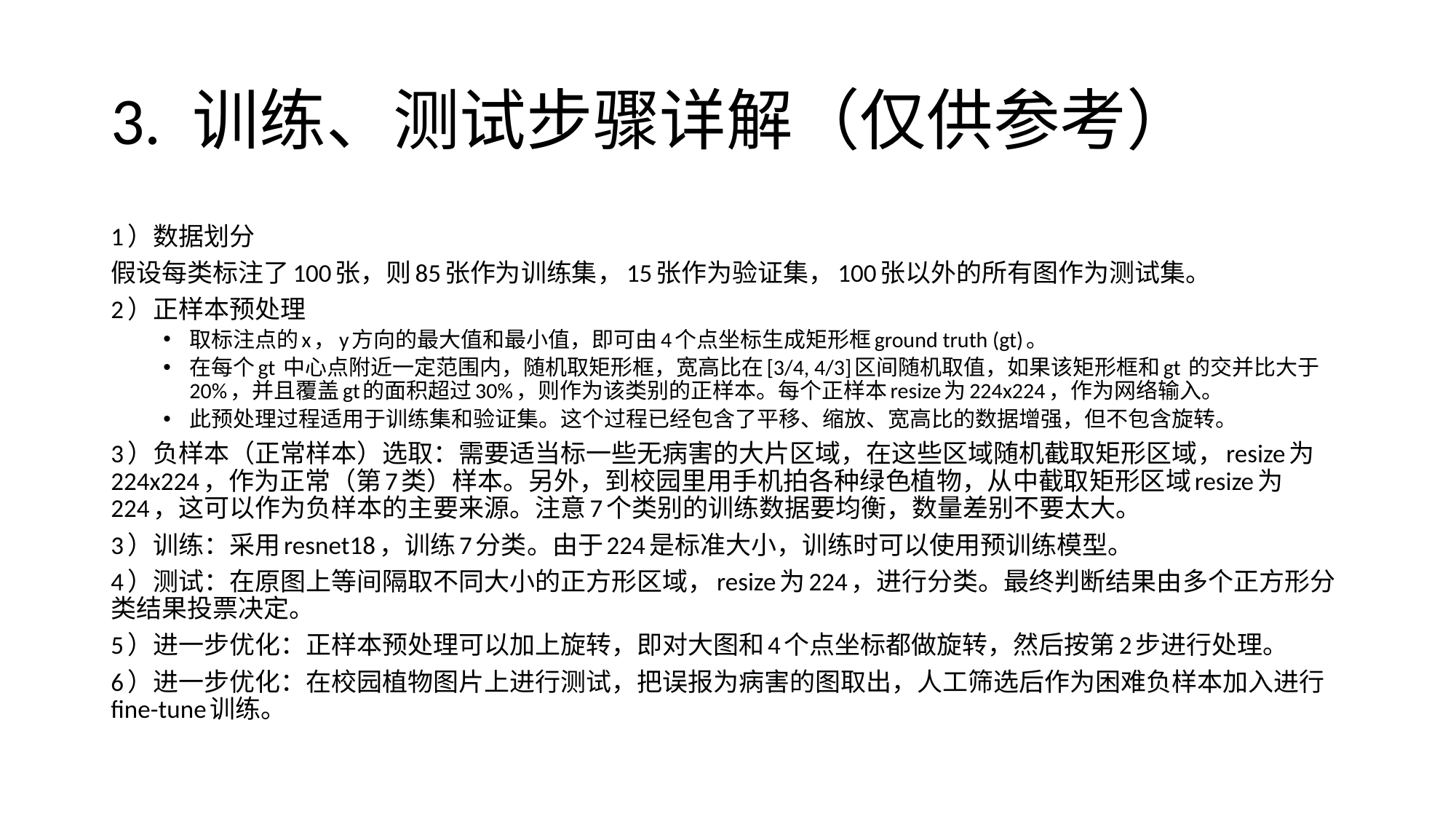

# 3. 训练、测试步骤详解（仅供参考）
1）数据划分
假设每类标注了100张，则85张作为训练集，15张作为验证集，100张以外的所有图作为测试集。
2）正样本预处理
取标注点的x，y方向的最大值和最小值，即可由4个点坐标生成矩形框ground truth (gt)。
在每个gt 中心点附近一定范围内，随机取矩形框，宽高比在[3/4, 4/3]区间随机取值，如果该矩形框和gt 的交并比大于20%，并且覆盖gt的面积超过30%，则作为该类别的正样本。每个正样本resize为224x224，作为网络输入。
此预处理过程适用于训练集和验证集。这个过程已经包含了平移、缩放、宽高比的数据增强，但不包含旋转。
3）负样本（正常样本）选取：需要适当标一些无病害的大片区域，在这些区域随机截取矩形区域，resize为224x224，作为正常（第7类）样本。另外，到校园里用手机拍各种绿色植物，从中截取矩形区域resize为224，这可以作为负样本的主要来源。注意7个类别的训练数据要均衡，数量差别不要太大。
3）训练：采用resnet18，训练7分类。由于224是标准大小，训练时可以使用预训练模型。
4）测试：在原图上等间隔取不同大小的正方形区域，resize为224，进行分类。最终判断结果由多个正方形分类结果投票决定。
5）进一步优化：正样本预处理可以加上旋转，即对大图和4个点坐标都做旋转，然后按第2步进行处理。
6）进一步优化：在校园植物图片上进行测试，把误报为病害的图取出，人工筛选后作为困难负样本加入进行fine-tune训练。